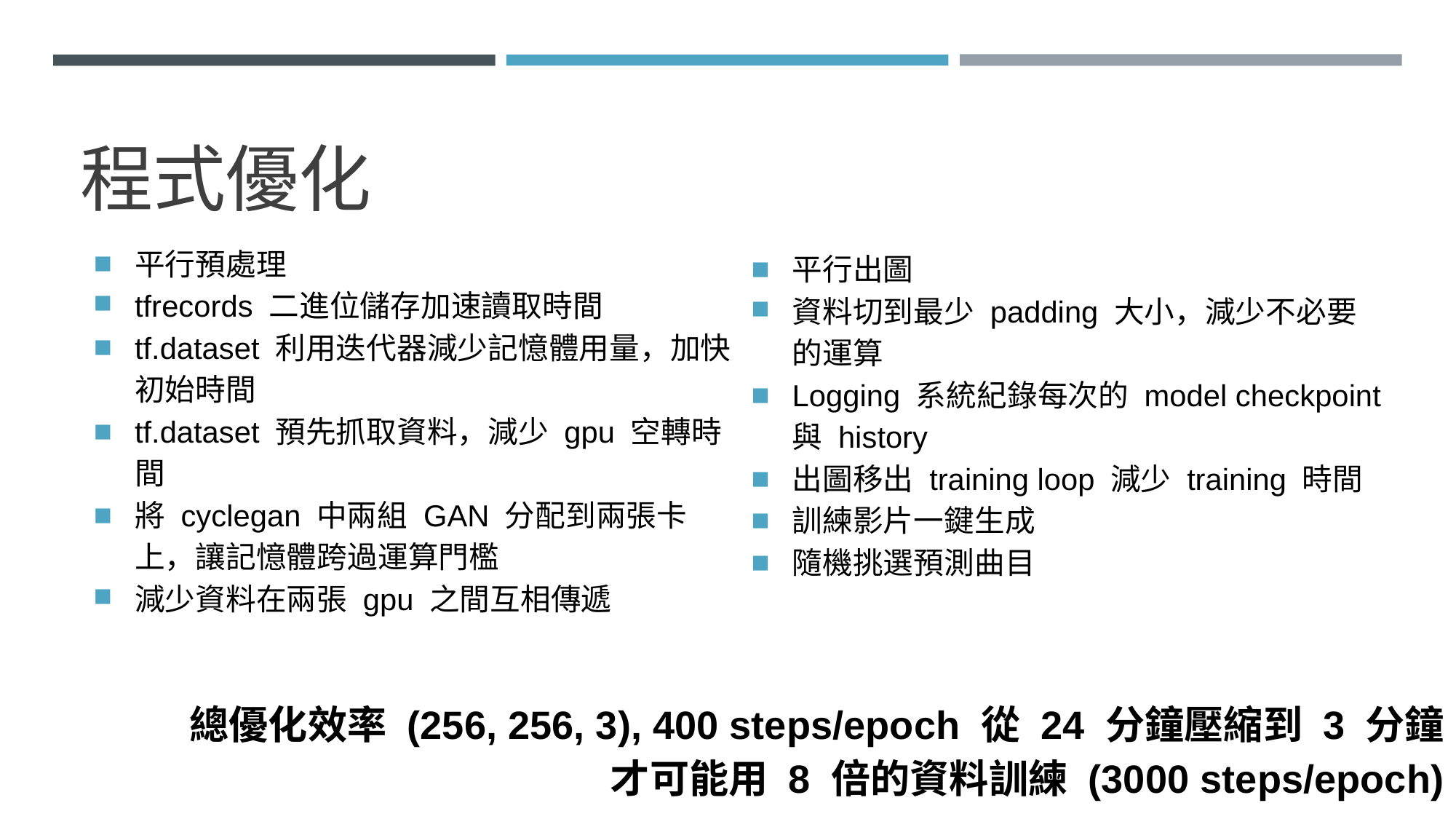

# 程式優化
平行預處理
tfrecords 二進位儲存加速讀取時間
tf.dataset 利用迭代器減少記憶體用量，加快初始時間
tf.dataset 預先抓取資料，減少 gpu 空轉時間
將 cyclegan 中兩組 GAN 分配到兩張卡上，讓記憶體跨過運算門檻
減少資料在兩張 gpu 之間互相傳遞
平行出圖
資料切到最少 padding 大小，減少不必要的運算
Logging 系統紀錄每次的 model checkpoint 與 history
出圖移出 training loop 減少 training 時間
訓練影片一鍵生成
隨機挑選預測曲目
總優化效率 (256, 256, 3), 400 steps/epoch 從 24 分鐘壓縮到 3 分鐘
才可能用 8 倍的資料訓練 (3000 steps/epoch)